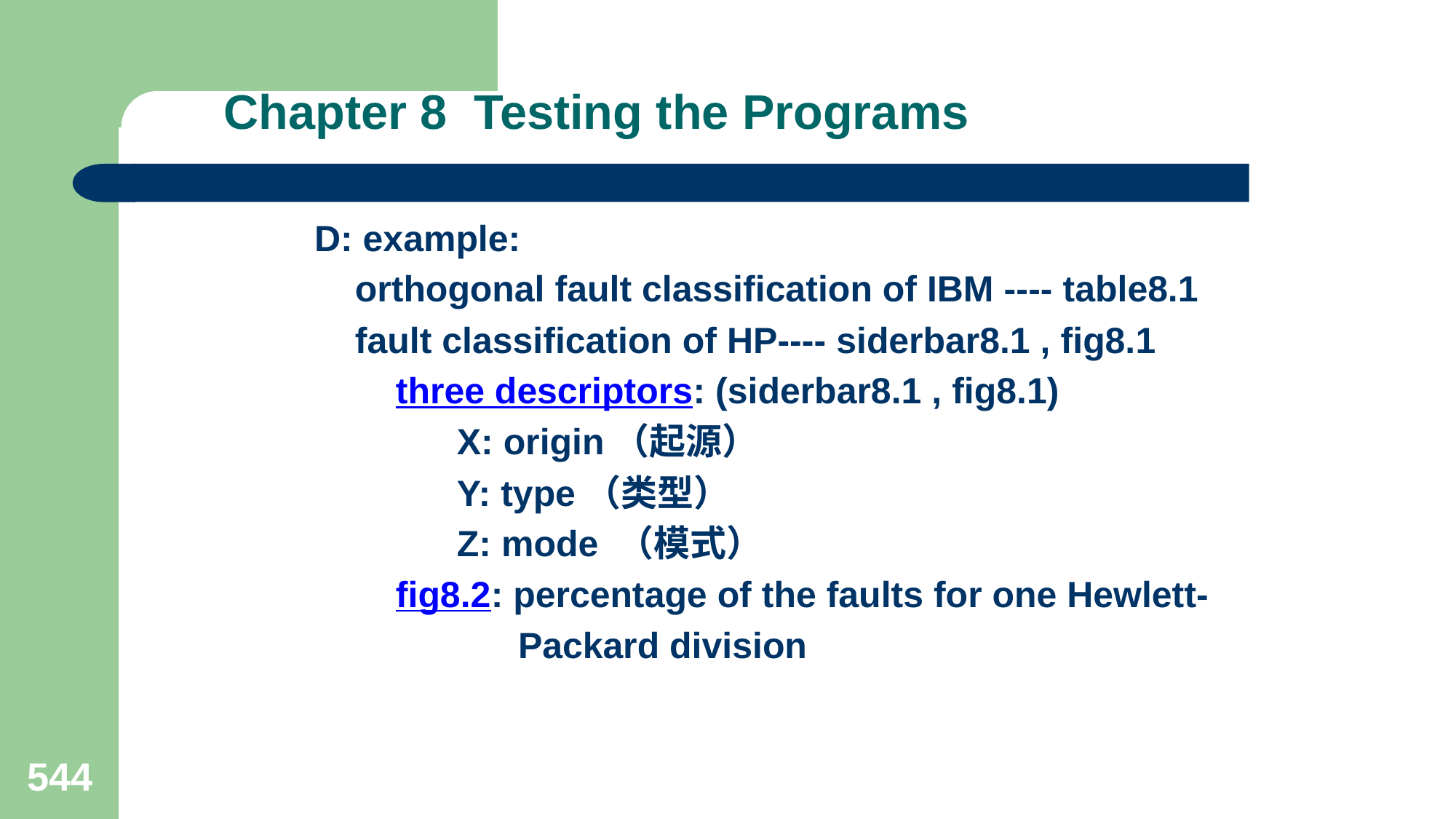

# Chapter 8  Testing the Programs
   D: example:
       orthogonal fault classification of IBM ---- table8.1
       fault classification of HP---- siderbar8.1 , fig8.1
           three descriptors: (siderbar8.1 , fig8.1)
                 X: origin（起源）
                 Y: type（类型）
                 Z: mode （模式）
           fig8.2: percentage of the faults for one Hewlett-
                       Packard division

544